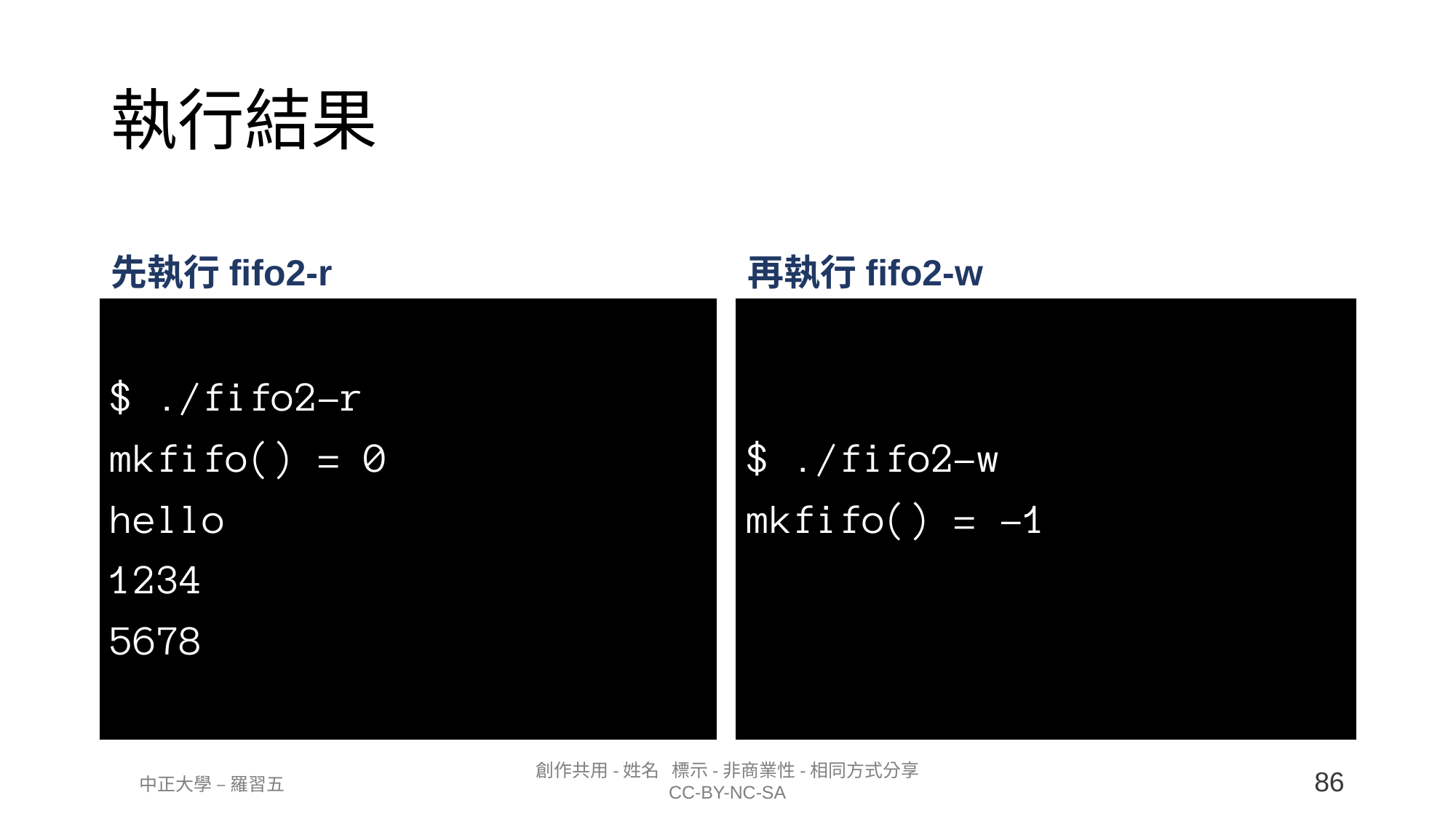

# 執行結果
先執行fifo2-r
再執行fifo2-w
$ ./fifo2-r
mkfifo() = 0
hello
1234
5678
$ ./fifo2-w
mkfifo() = -1